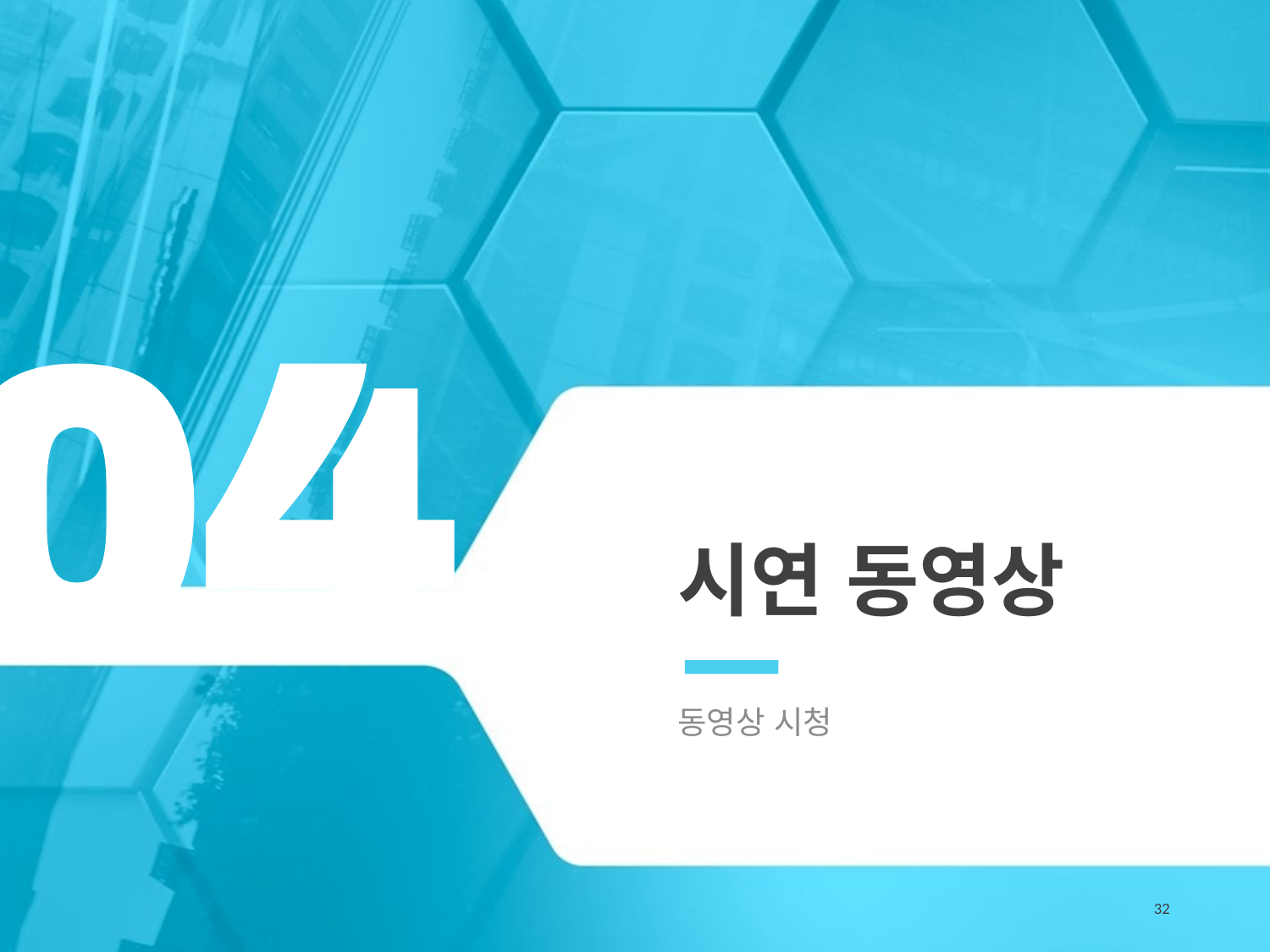

04
# 시연 동영상
동영상 시청
32